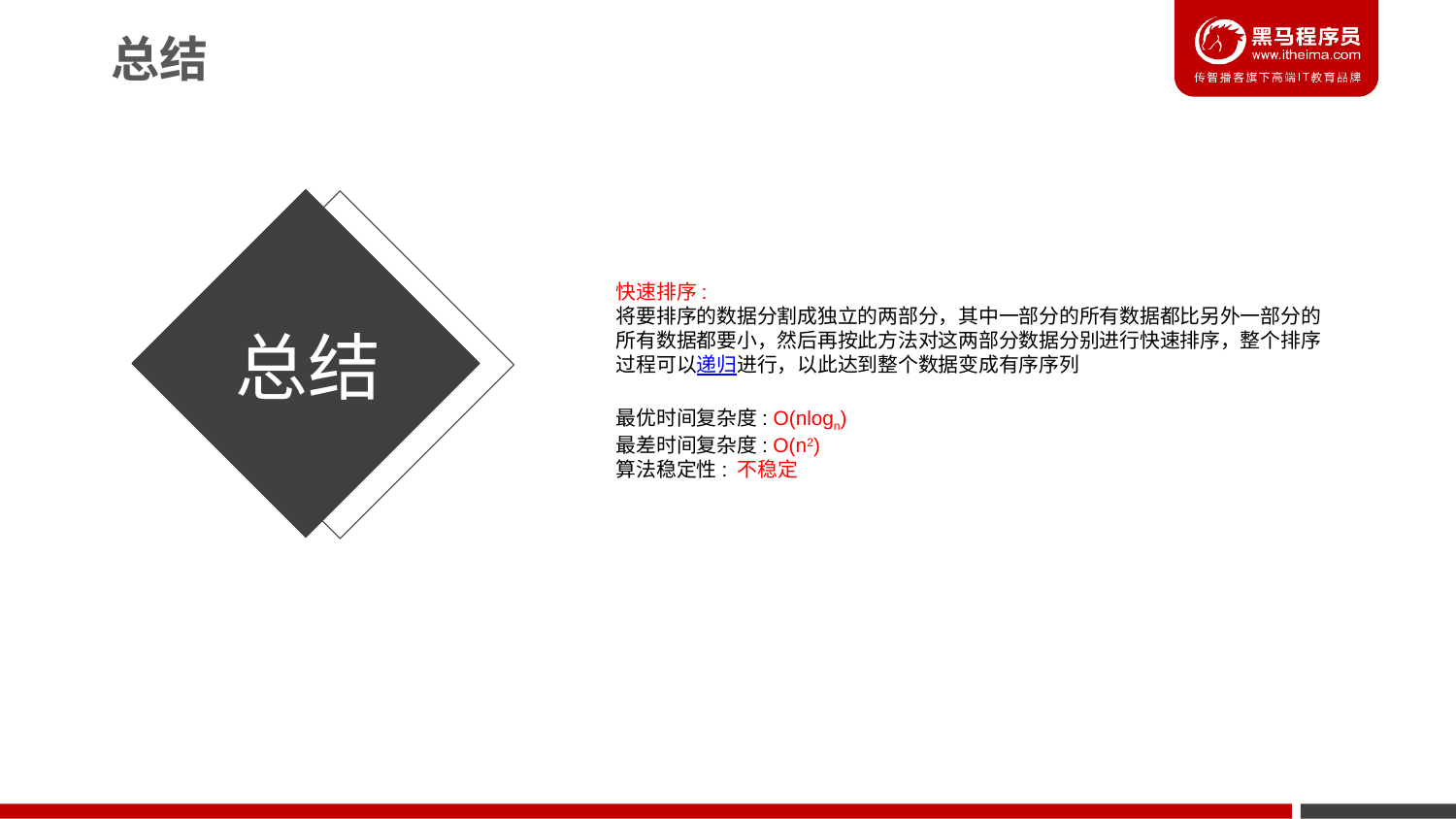

总结

快速排序:
将要排序的数据分割成独立的两部分，其中一部分的所有数据都比另外一部分的
所有数据都要小，然后再按此方法对这两部分数据分别进行快速排序，整个排序
过程可以递归进行，以此达到整个数据变成有序序列

最优时间复杂度: O(nlogn)
最差时间复杂度: O(n2)
算法稳定性: 不稳定
总结